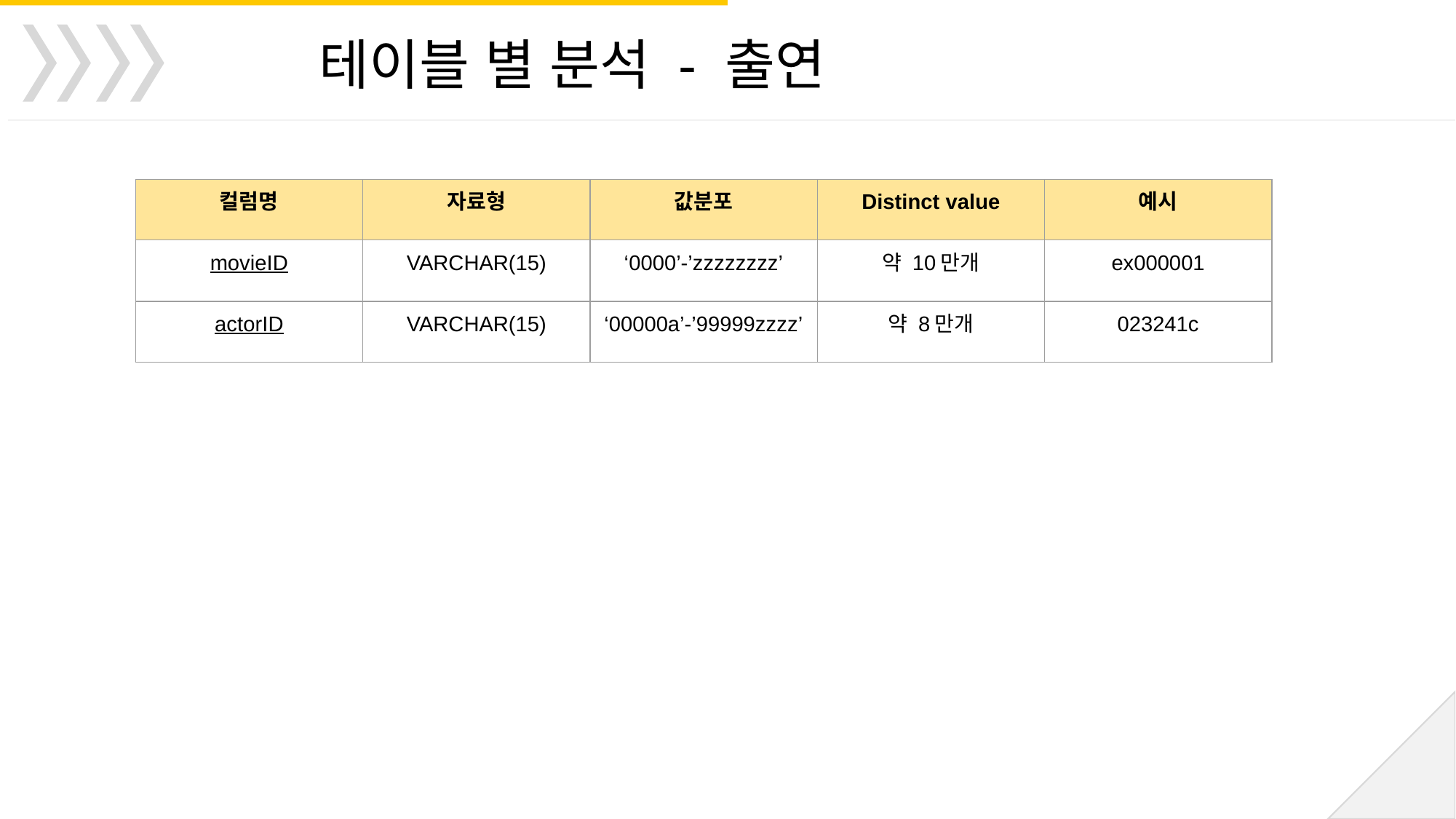

테이블 별 분석 - 출연

| 컬럼명 | 자료형 | 값분포 | Distinct value | 예시 |
| --- | --- | --- | --- | --- |
| movieID | VARCHAR(15) | ‘0000’-’zzzzzzzz’ | 약 10만개 | ex000001 |
| actorID | VARCHAR(15) | ‘00000a’-’99999zzzz’ | 약 8만개 | 023241c |